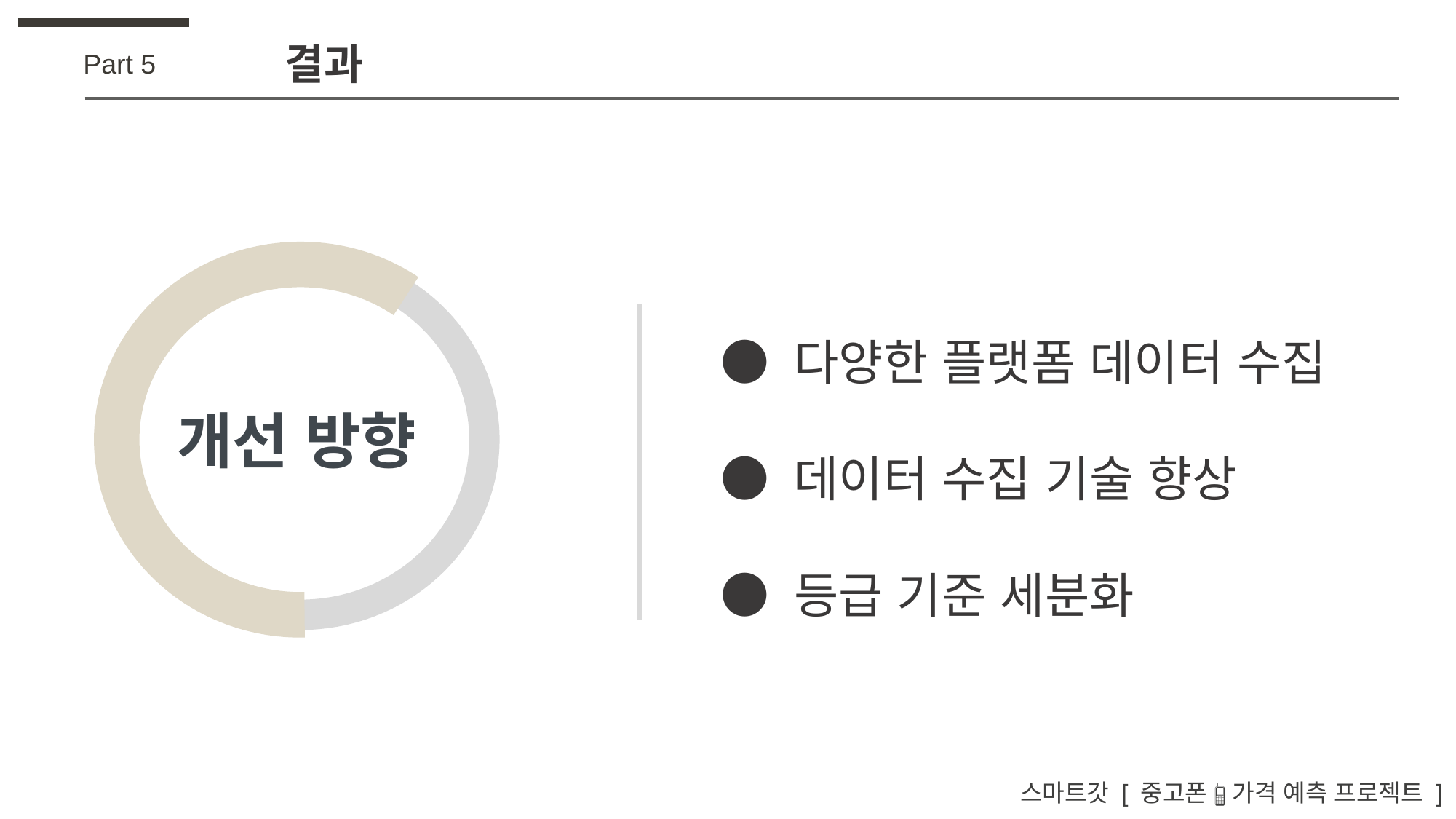

결과
Part 5

● 다양한 플랫폼 데이터 수집
● 데이터 수집 기술 향상
● 등급 기준 세분화
개선 방향
스마트갓 [ 중고폰 📱 가격 예측 프로젝트 ]